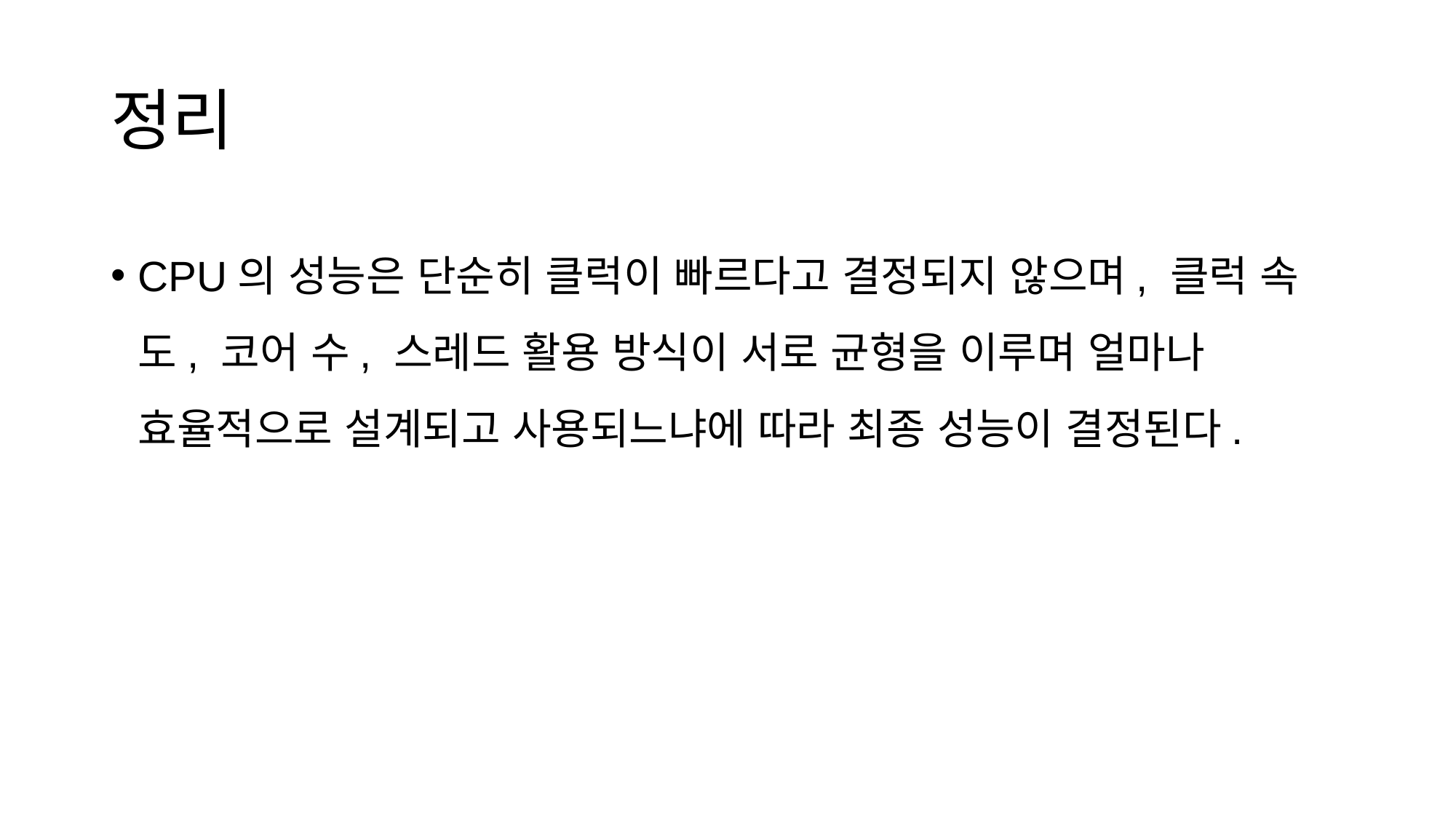

# 정리
CPU의 성능은 단순히 클럭이 빠르다고 결정되지 않으며, 클럭 속도, 코어 수, 스레드 활용 방식이 서로 균형을 이루며 얼마나 효율적으로 설계되고 사용되느냐에 따라 최종 성능이 결정된다.